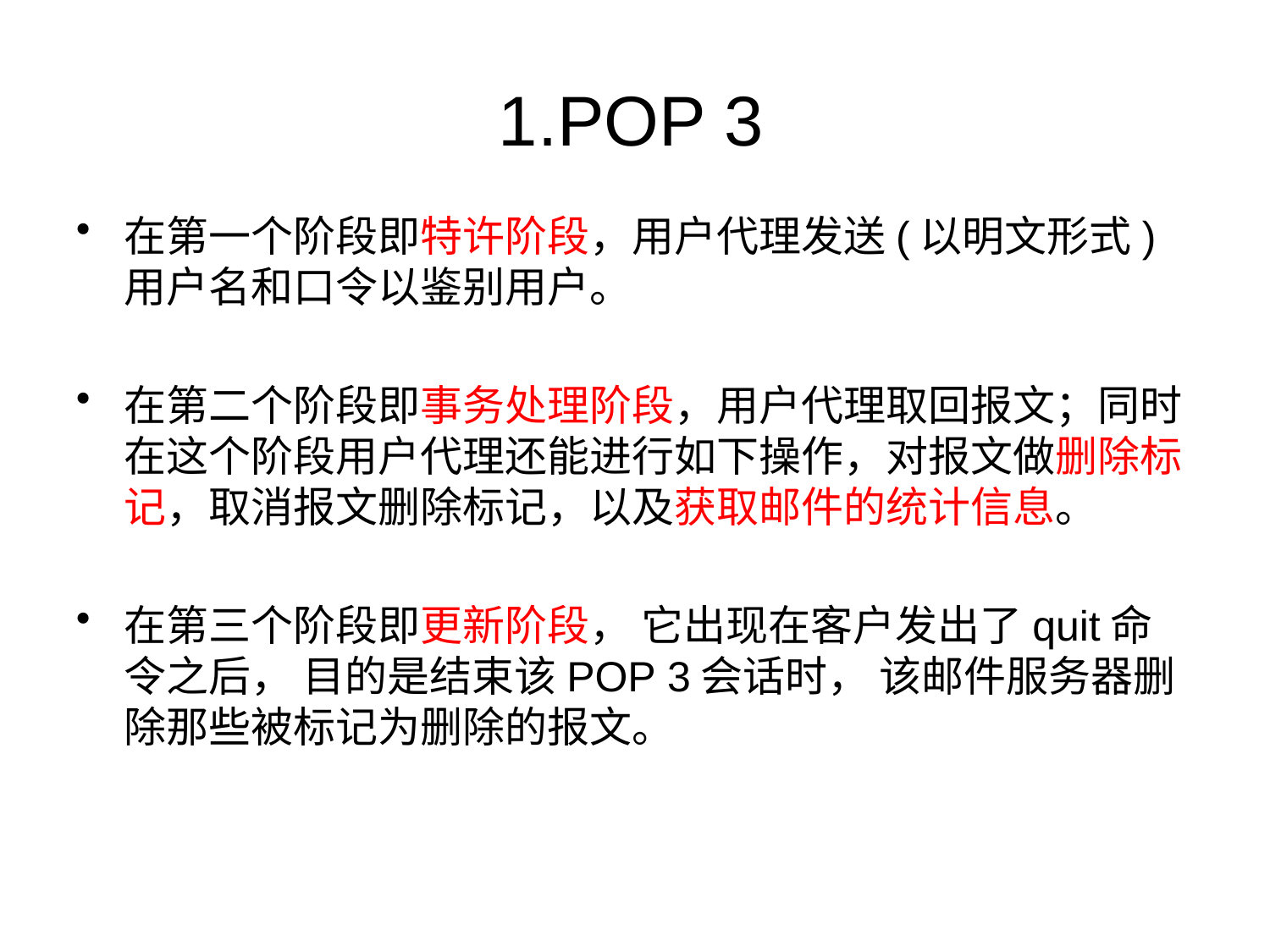

# 1.POP 3
在第一个阶段即特许阶段，用户代理发送(以明文形式)用户名和口令以鉴别用户。

在第二个阶段即事务处理阶段，用户代理取回报文；同时在这个阶段用户代理还能进行如下操作，对报文做删除标记，取消报文删除标记，以及获取邮件的统计信息。

在第三个阶段即更新阶段， 它出现在客户发出了quit命令之后， 目的是结束该POP 3会话时， 该邮件服务器删除那些被标记为删除的报文。